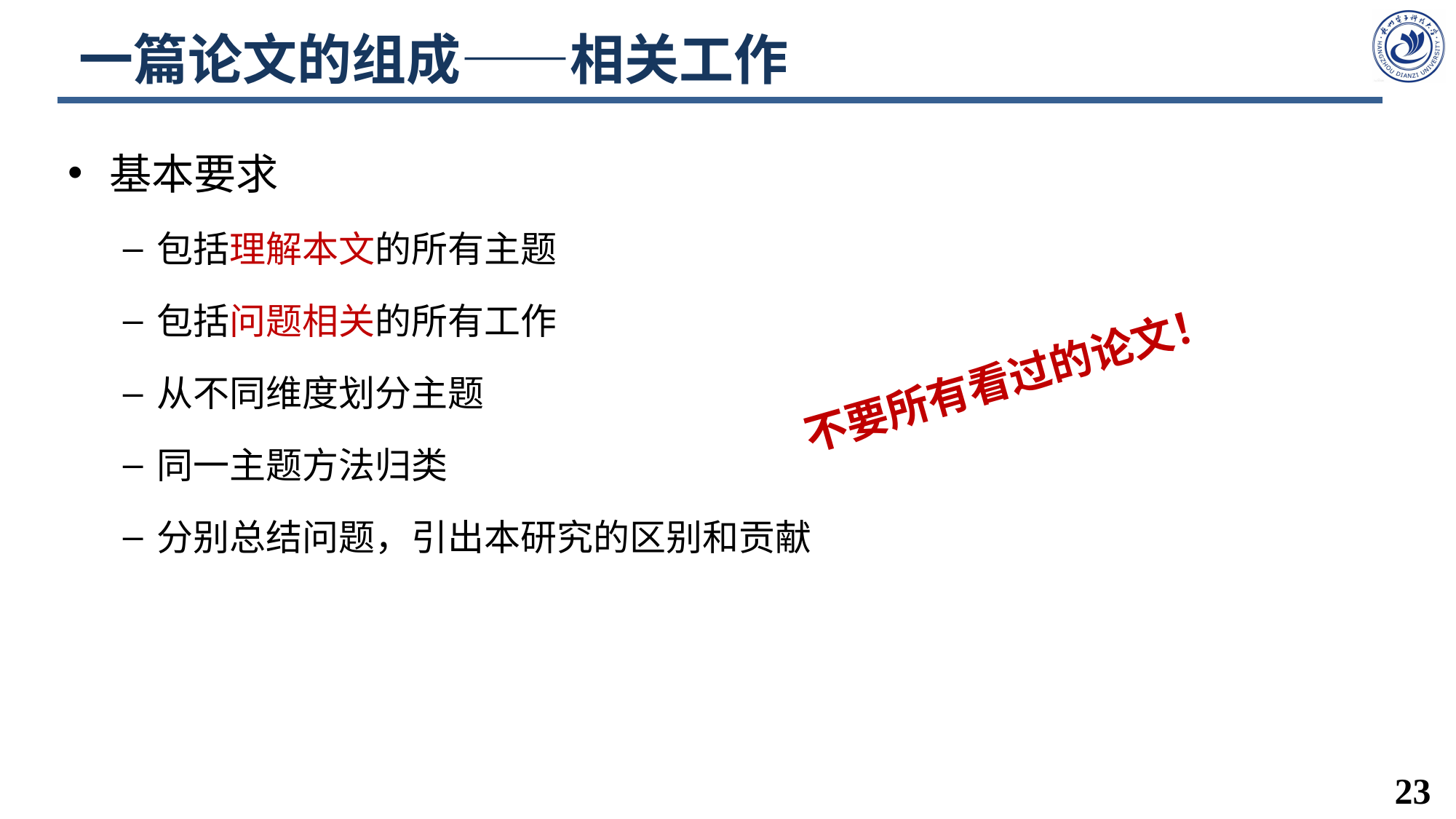

# 一篇论文的组成——相关工作
基本要求
包括理解本文的所有主题
包括问题相关的所有工作
从不同维度划分主题
同一主题方法归类
分别总结问题，引出本研究的区别和贡献
不要所有看过的论文！

23